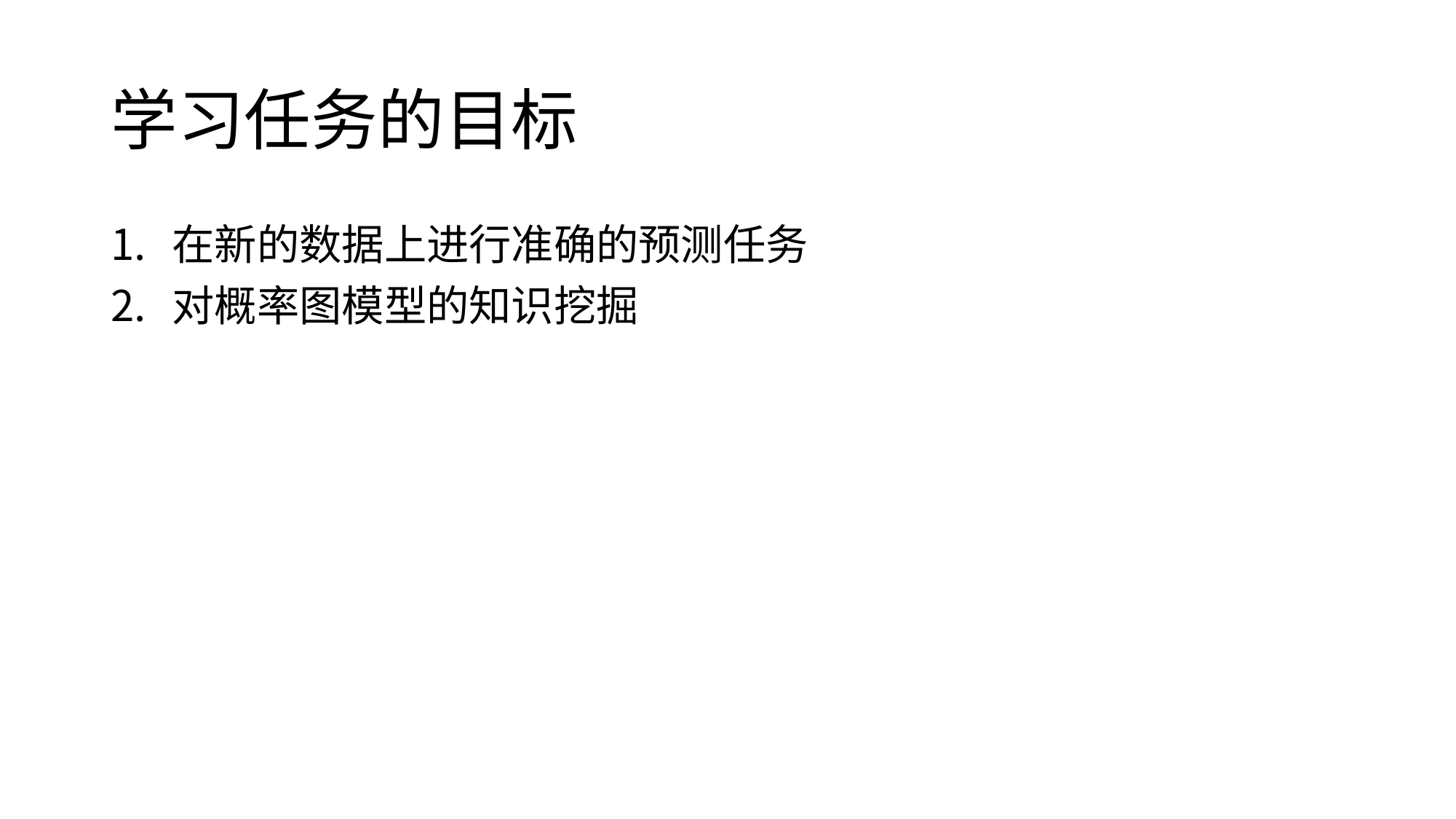

# 学习任务的目标
在新的数据上进行准确的预测任务
对概率图模型的知识挖掘